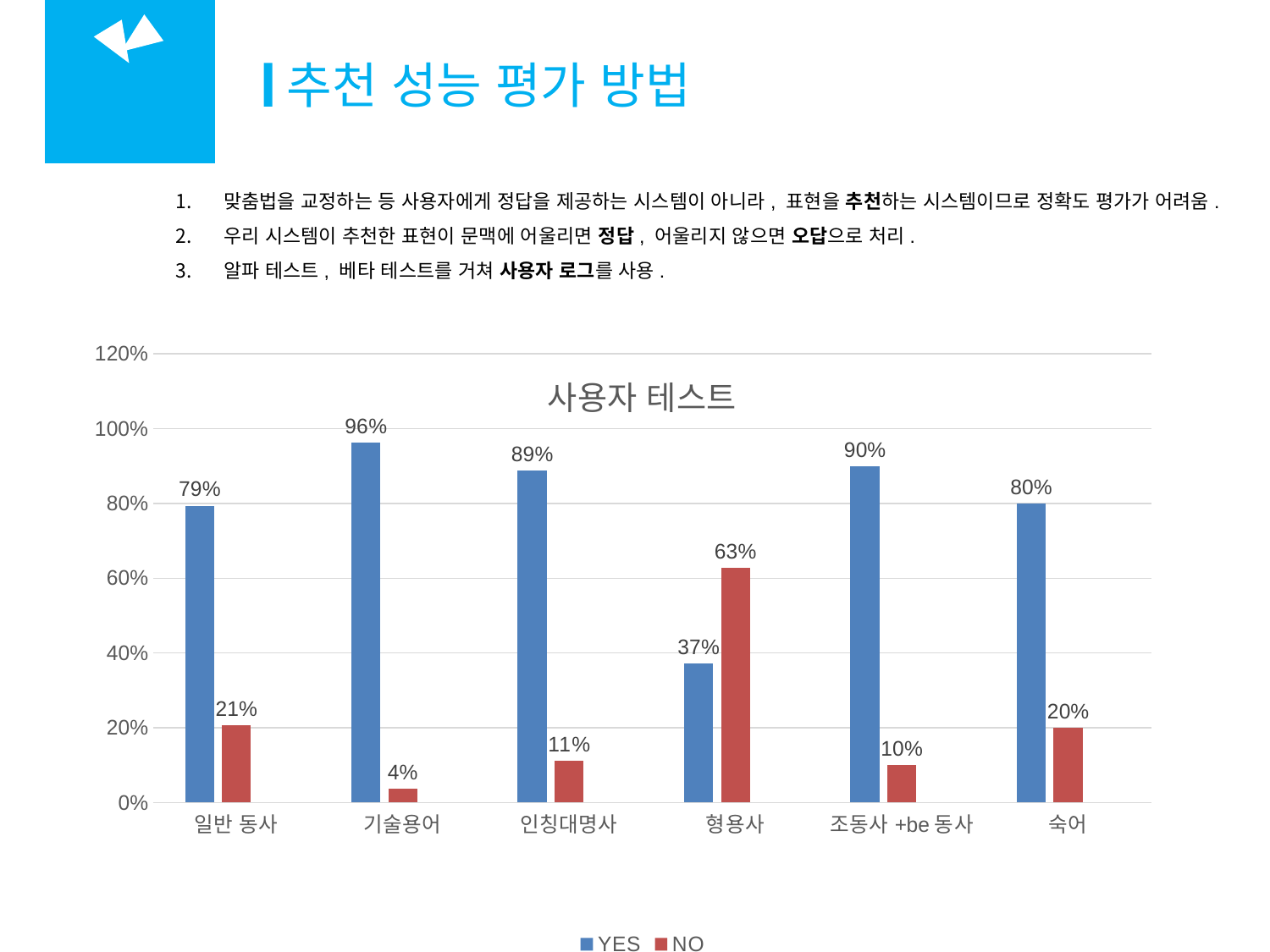

추천 성능 평가 방법

02
개발 현황
맞춤법을 교정하는 등 사용자에게 정답을 제공하는 시스템이 아니라, 표현을 추천하는 시스템이므로 정확도 평가가 어려움.
우리 시스템이 추천한 표현이 문맥에 어울리면 정답, 어울리지 않으면 오답으로 처리.
알파 테스트, 베타 테스트를 거쳐 사용자 로그를 사용.

### Chart: 사용자 테스트

| Category | YES | NO | 세로 막대형2 |
|---|---|---|---|
| 일반 동사 | 0.7941176471 | 0.2058823529 | None |
| 기술용어 | 0.962962963 | 0.03703703704 | None |
| 인칭대명사 | 0.8888888889 | 0.1111111111 | None |
| 형용사 | 0.3714285714 | 0.6285714286 | None |
| 조동사+be동사 | 0.9 | 0.1 | None |
| 숙어 | 0.8 | 0.2 | None |